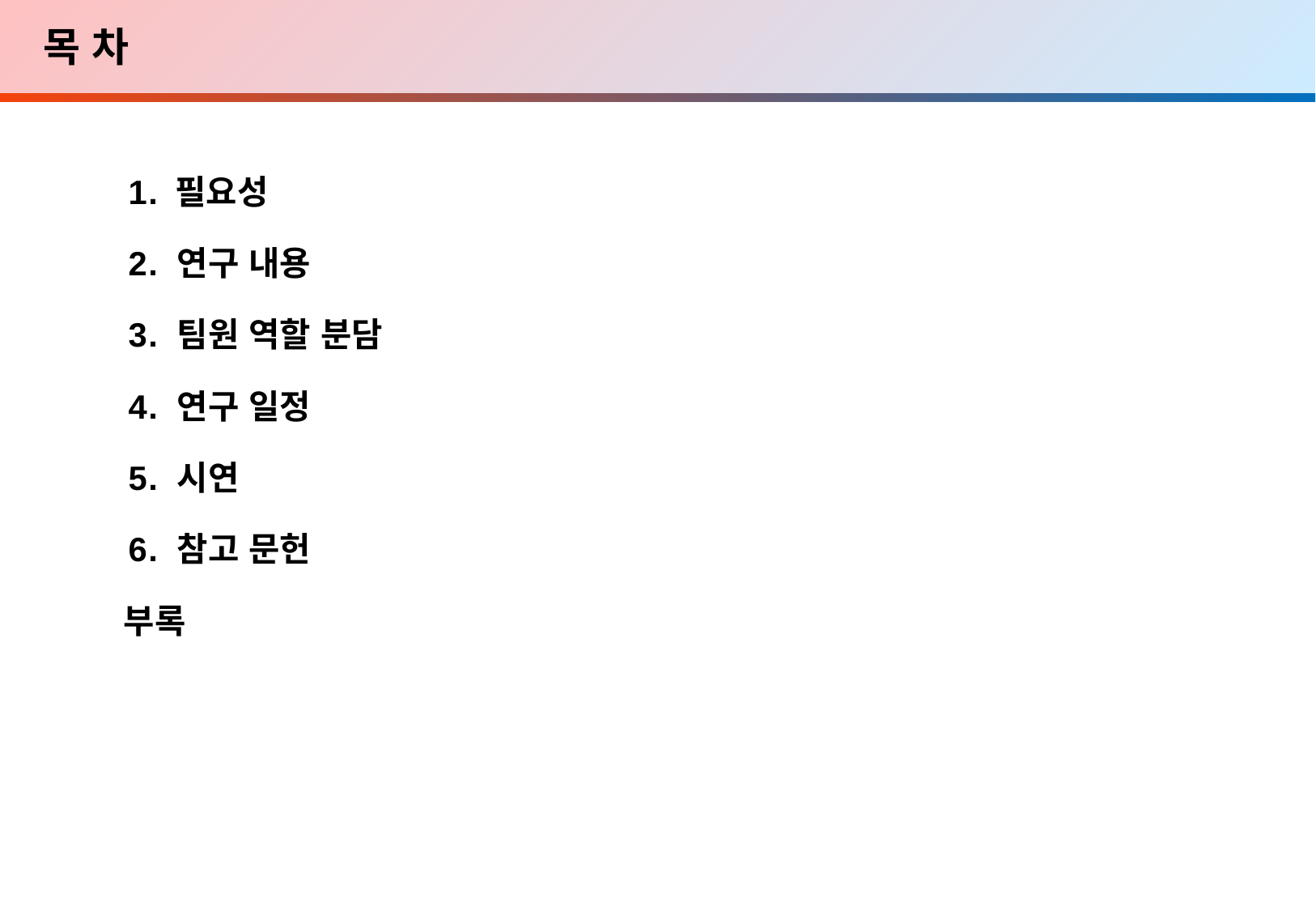

목 차

 필요성
 연구 내용
 팀원 역할 분담
 연구 일정
 시연
 참고 문헌
부록